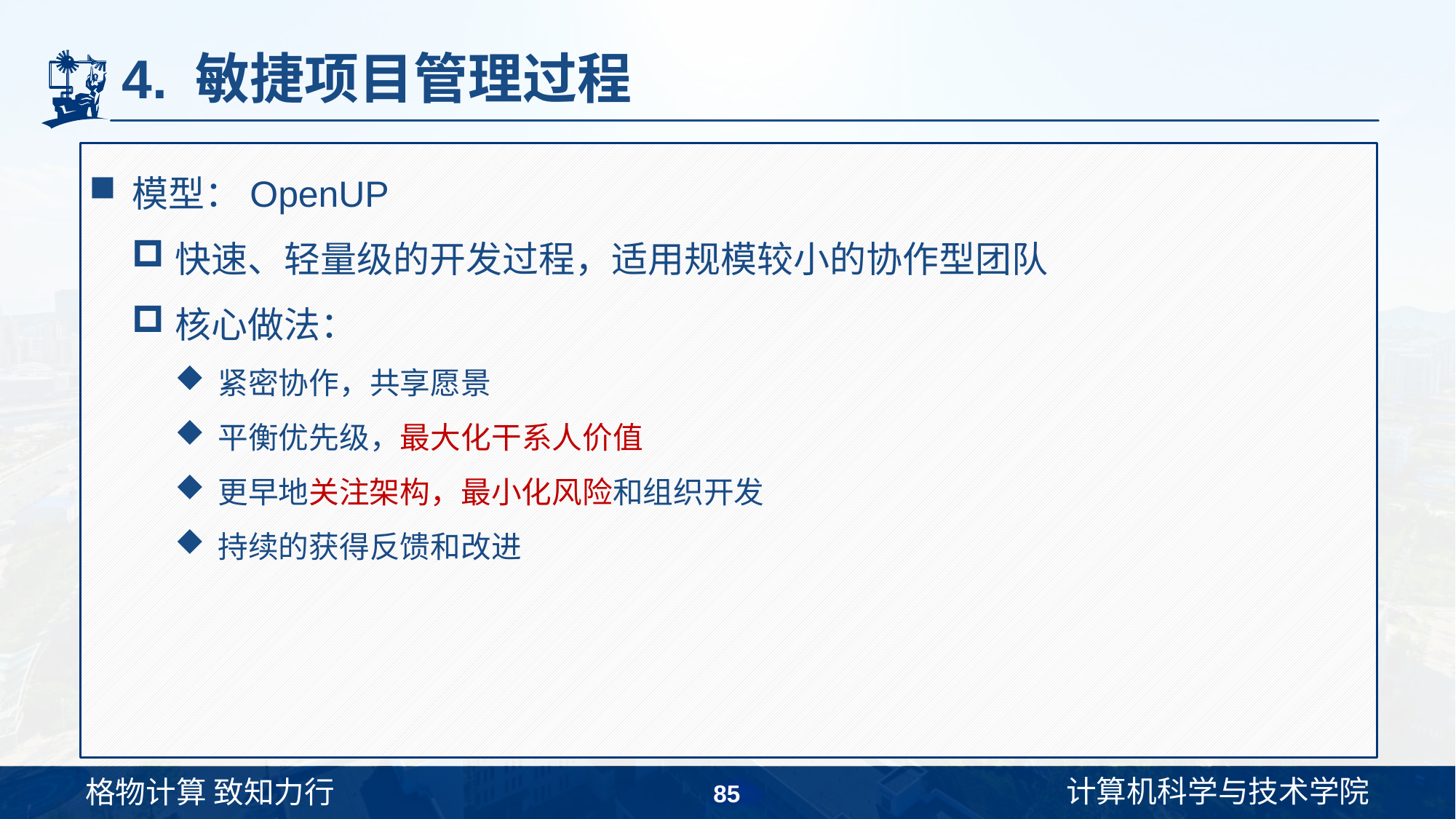

# 4. 敏捷项目管理过程
模型：OpenUP
快速、轻量级的开发过程，适用规模较小的协作型团队
核心做法：
紧密协作，共享愿景
平衡优先级，最大化干系人价值
更早地关注架构，最小化风险和组织开发
持续的获得反馈和改进
85